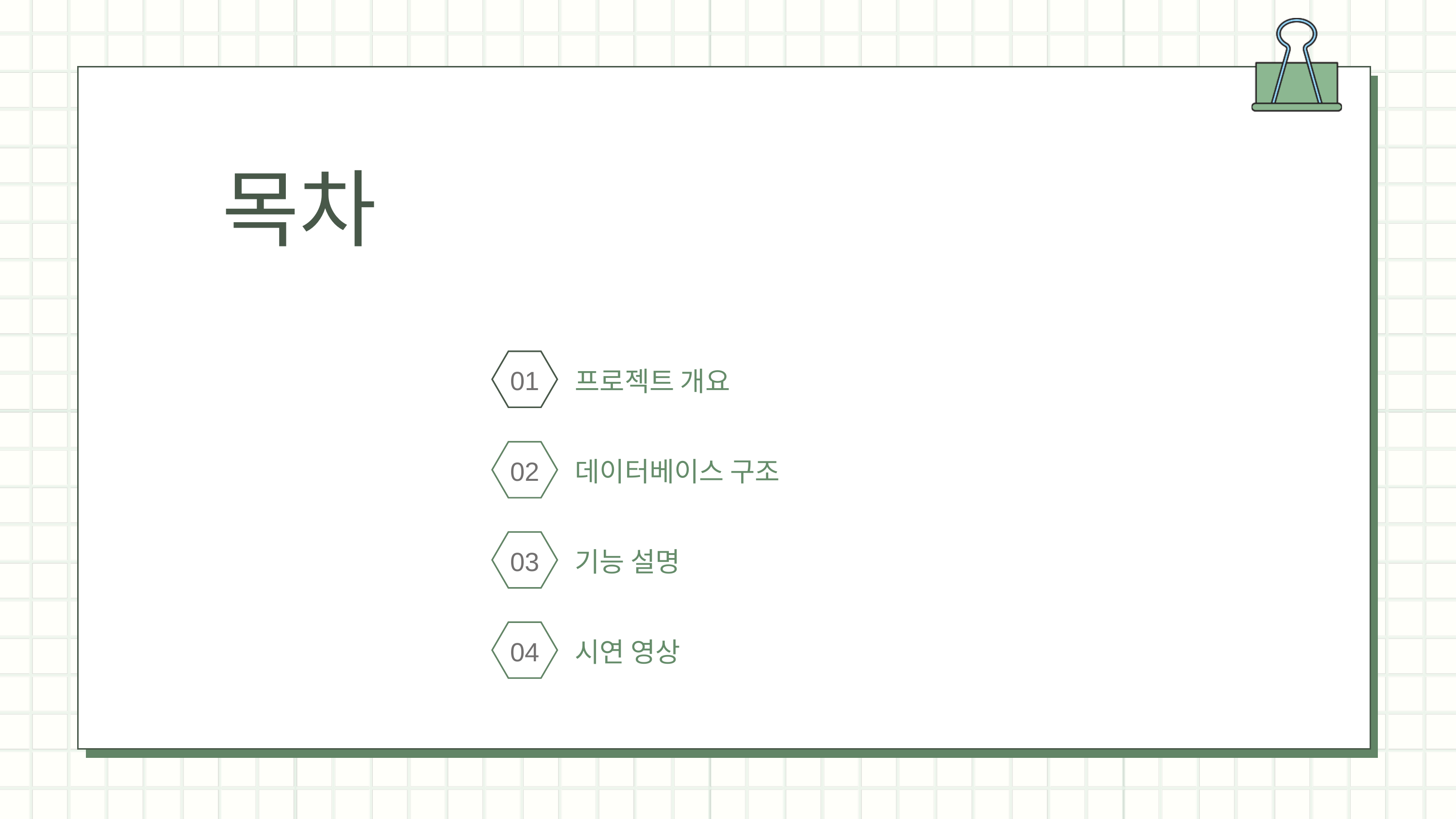

목차

01
프로젝트 개요

02
데이터베이스 구조

03
기능 설명

04
시연 영상